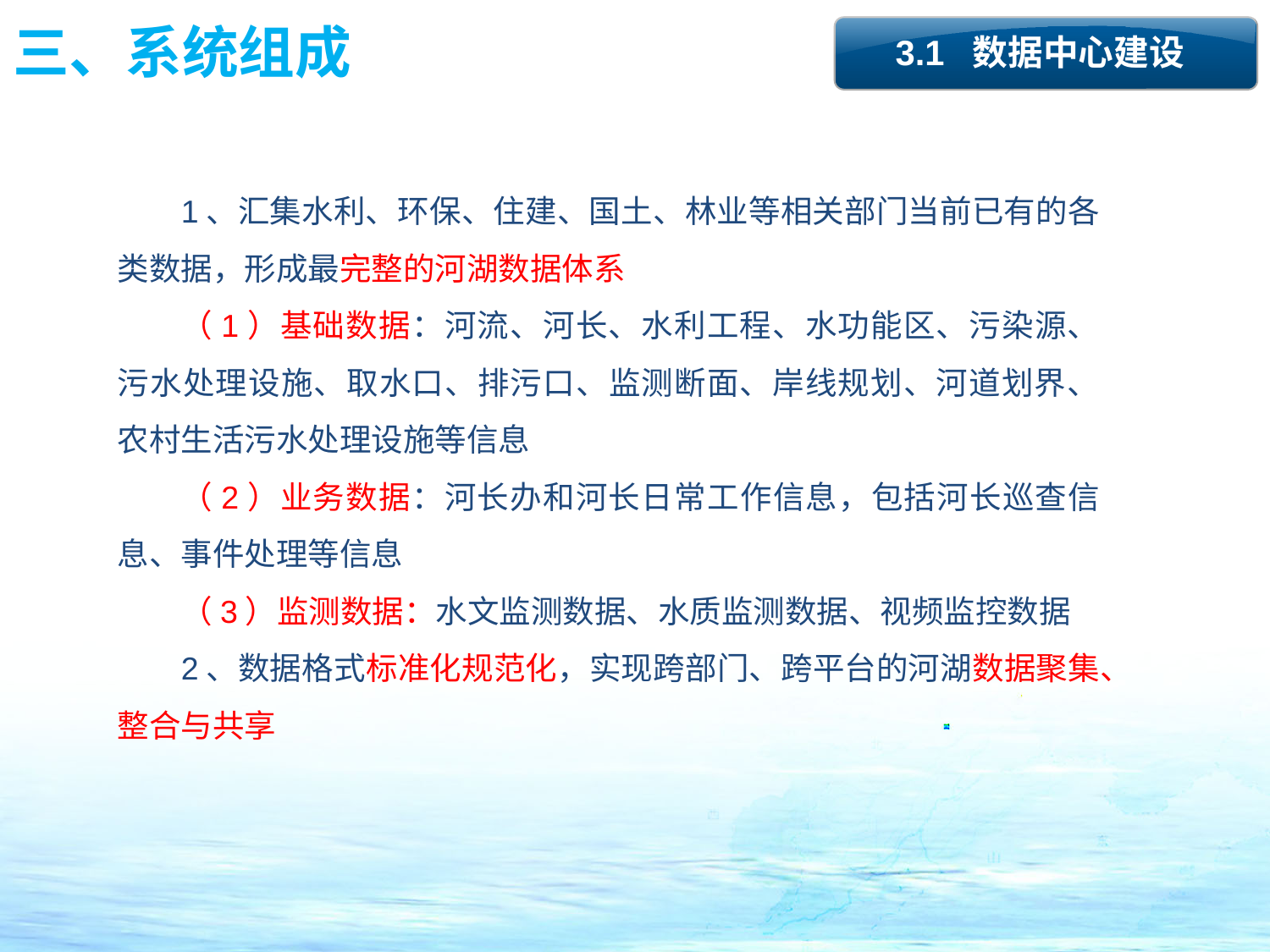

三、系统组成

3.1  数据中心建设
1、汇集水利、环保、住建、国土、林业等相关部门当前已有的各类数据，形成最完整的河湖数据体系
（1）基础数据：河流、河长、水利工程、水功能区、污染源、污水处理设施、取水口、排污口、监测断面、岸线规划、河道划界、农村生活污水处理设施等信息
（2）业务数据：河长办和河长日常工作信息，包括河长巡查信息、事件处理等信息
（3）监测数据：水文监测数据、水质监测数据、视频监控数据
2、数据格式标准化规范化，实现跨部门、跨平台的河湖数据聚集、整合与共享